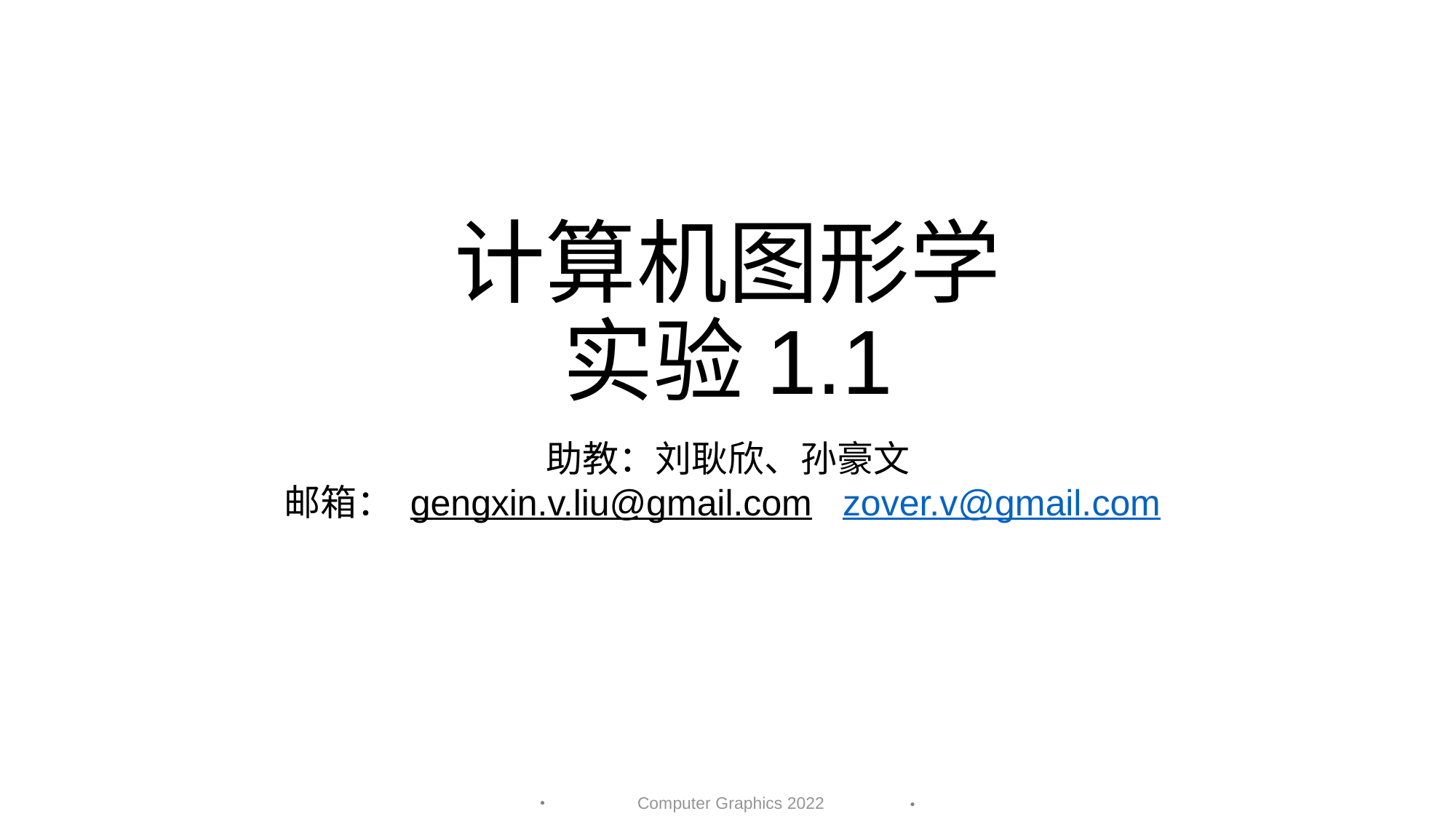

# 计算机图形学 实验1.1
助教：刘耿欣、孙豪文
邮箱： gengxin.v.liu@gmail.com   zover.v@gmail.com